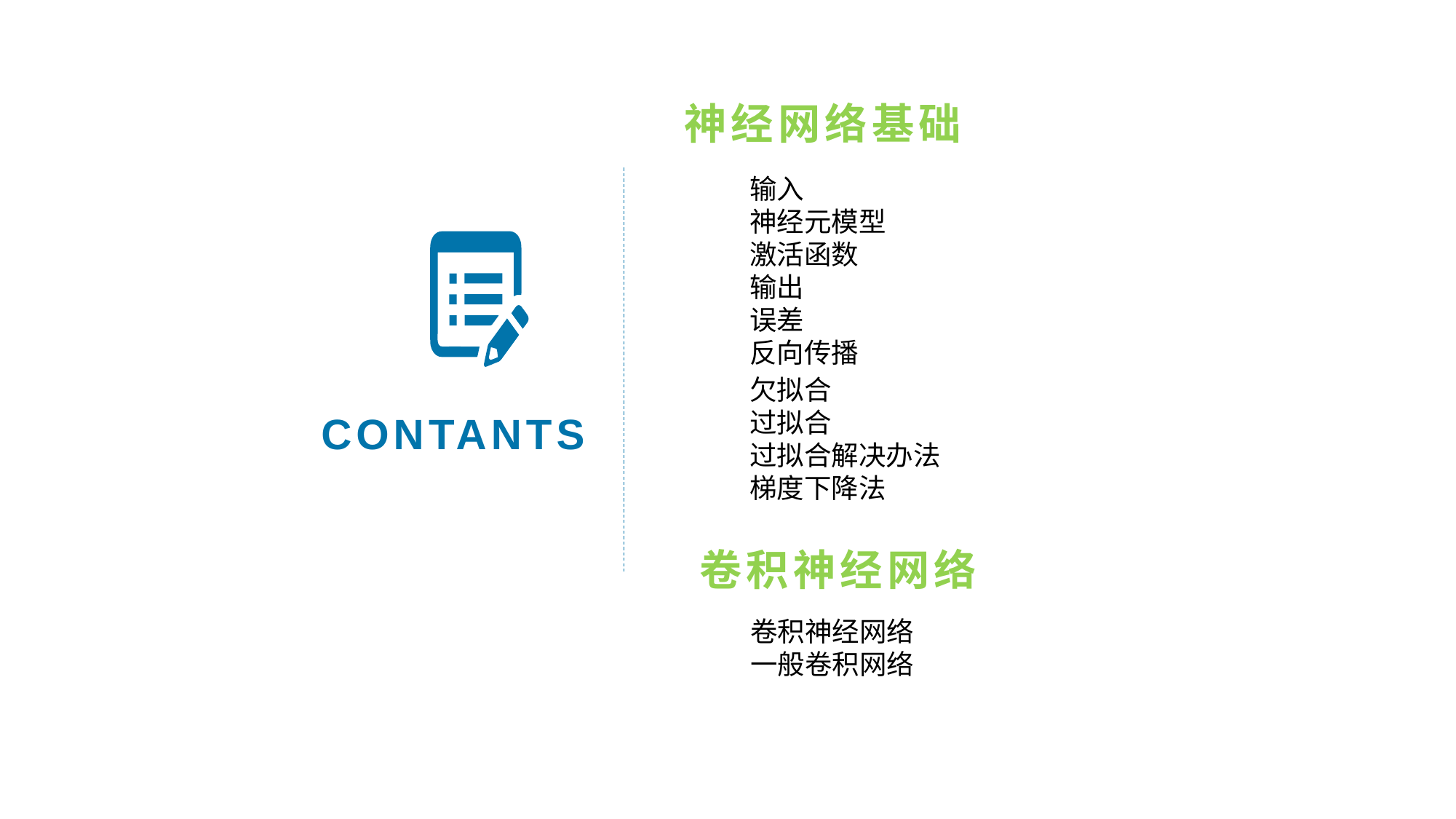

神经网络基础
输入
神经元模型
激活函数
输出
误差
反向传播

欠拟合
过拟合
过拟合解决办法
梯度下降法
CONTANTS
卷积神经网络
卷积神经网络
一般卷积网络